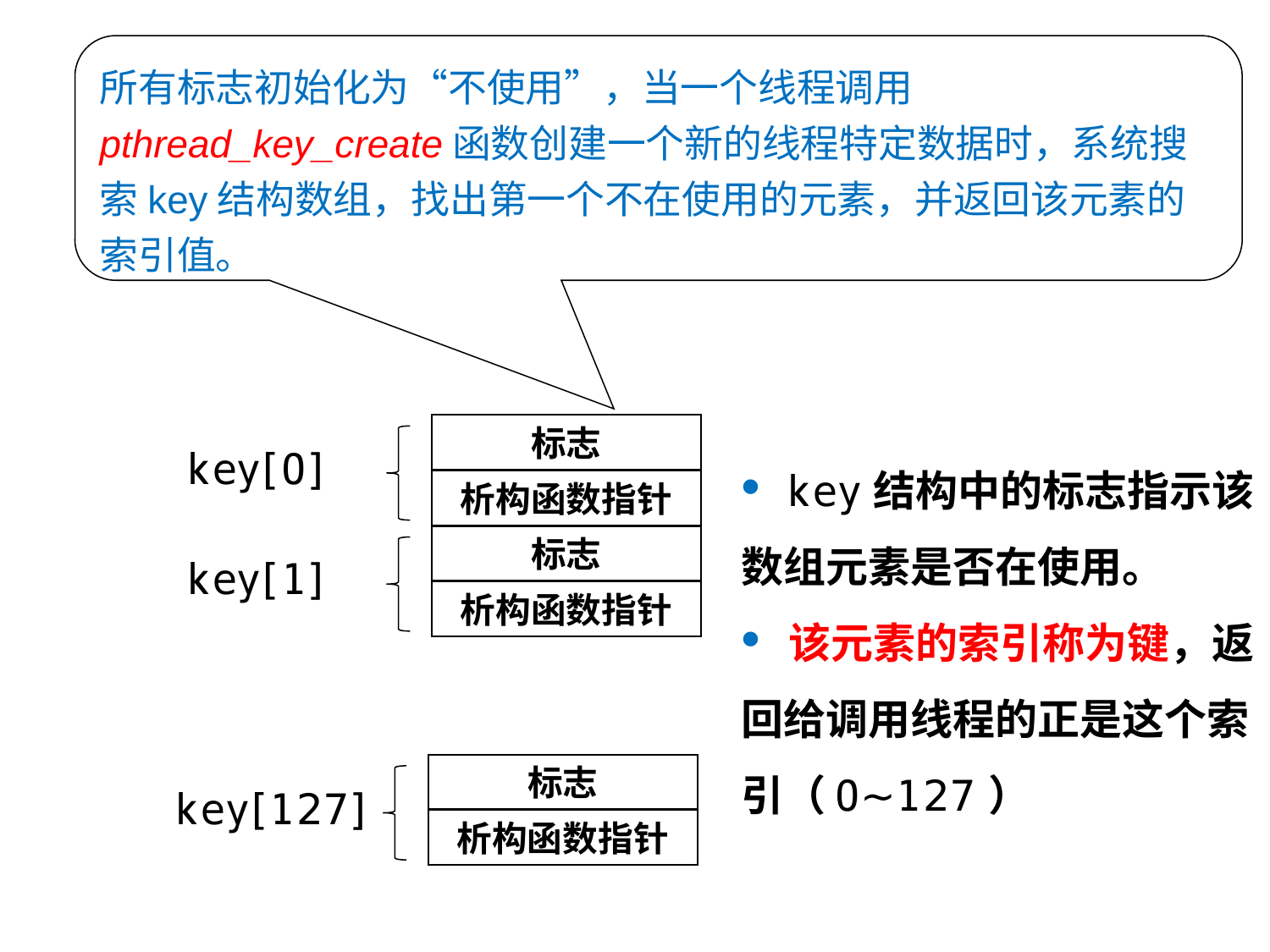

#
所有标志初始化为“不使用”，当一个线程调用pthread_key_create函数创建一个新的线程特定数据时，系统搜索key结构数组，找出第一个不在使用的元素，并返回该元素的索引值。

标志

key结构中的标志指示该
数组元素是否在使用。
该元素的索引称为键，返
回给调用线程的正是这个索
引（0~127）

key[0]

析构函数指针

标志

key[1]
析构函数指针
标志

key[127]
析构函数指针